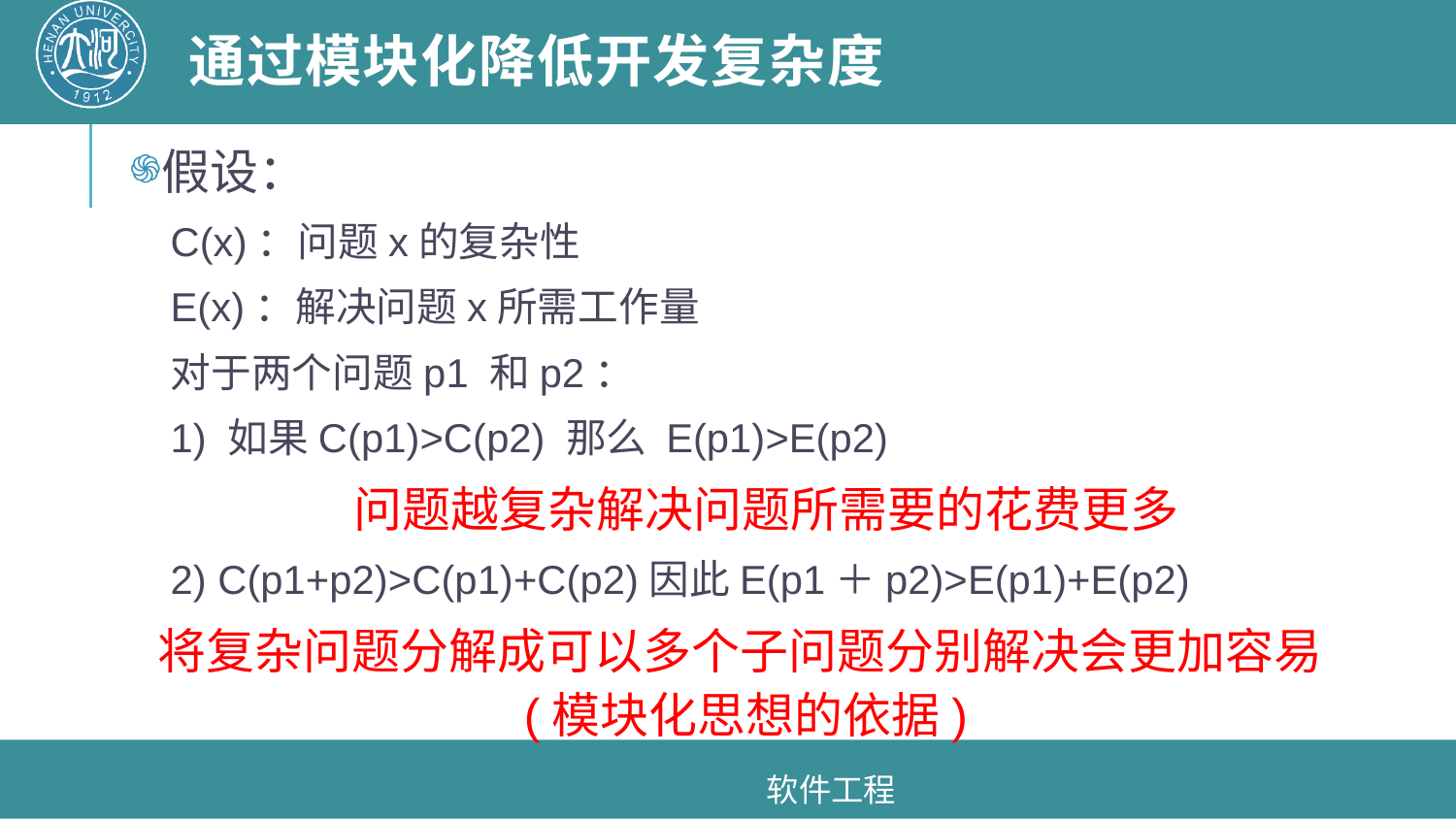

# 通过模块化降低开发复杂度
假设：
C(x)：问题x的复杂性
E(x)：解决问题x所需工作量
对于两个问题p1 和p2：
1) 如果C(p1)>C(p2) 那么 E(p1)>E(p2)
问题越复杂解决问题所需要的花费更多
2) C(p1+p2)>C(p1)+C(p2)因此E(p1＋p2)>E(p1)+E(p2)
将复杂问题分解成可以多个子问题分别解决会更加容易(模块化思想的依据)

软件工程
133